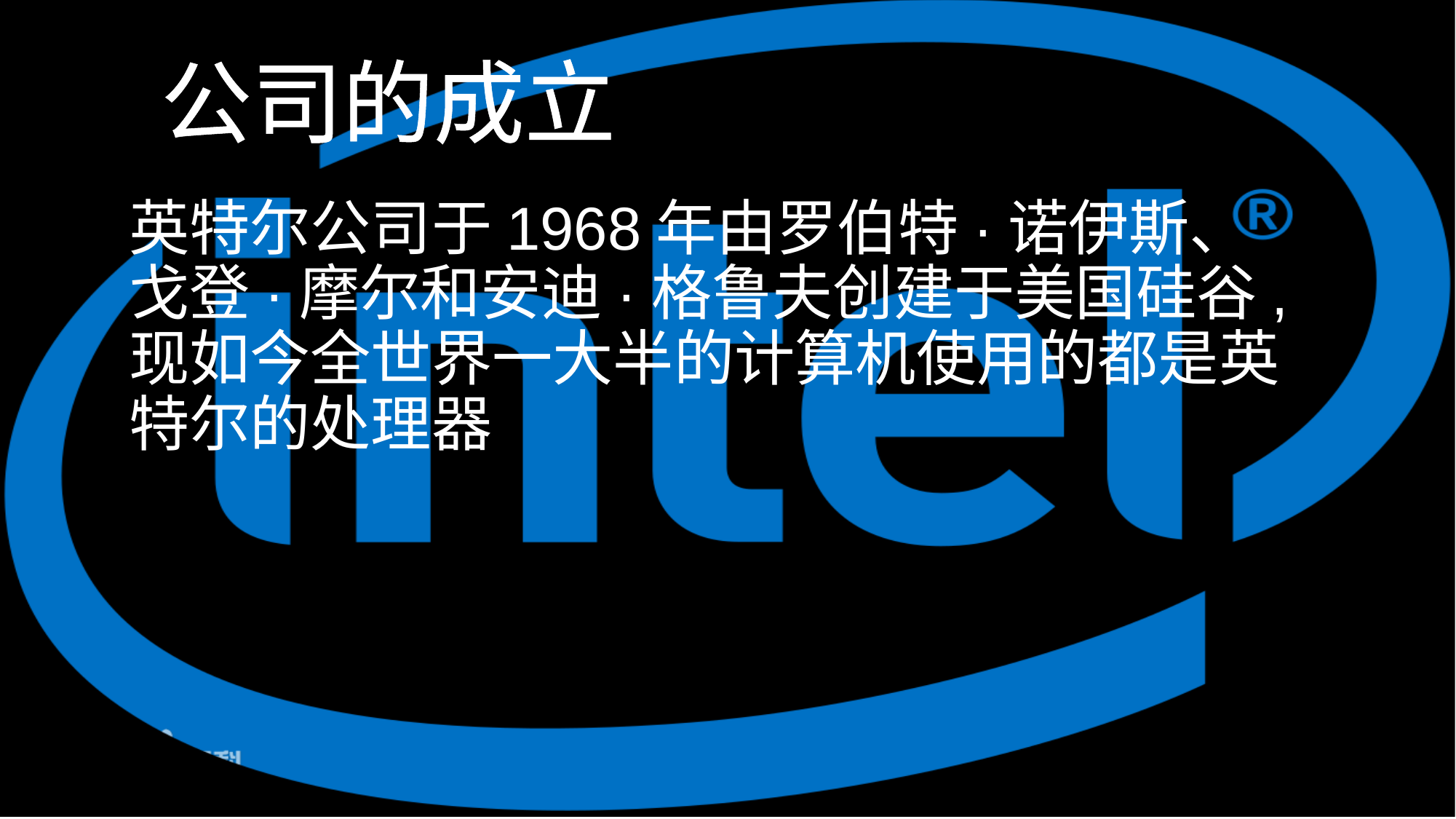

# 公司的成立
英特尔公司于1968年由罗伯特·诺伊斯、戈登·摩尔和安迪·格鲁夫创建于美国硅谷,现如今全世界一大半的计算机使用的都是英特尔的处理器